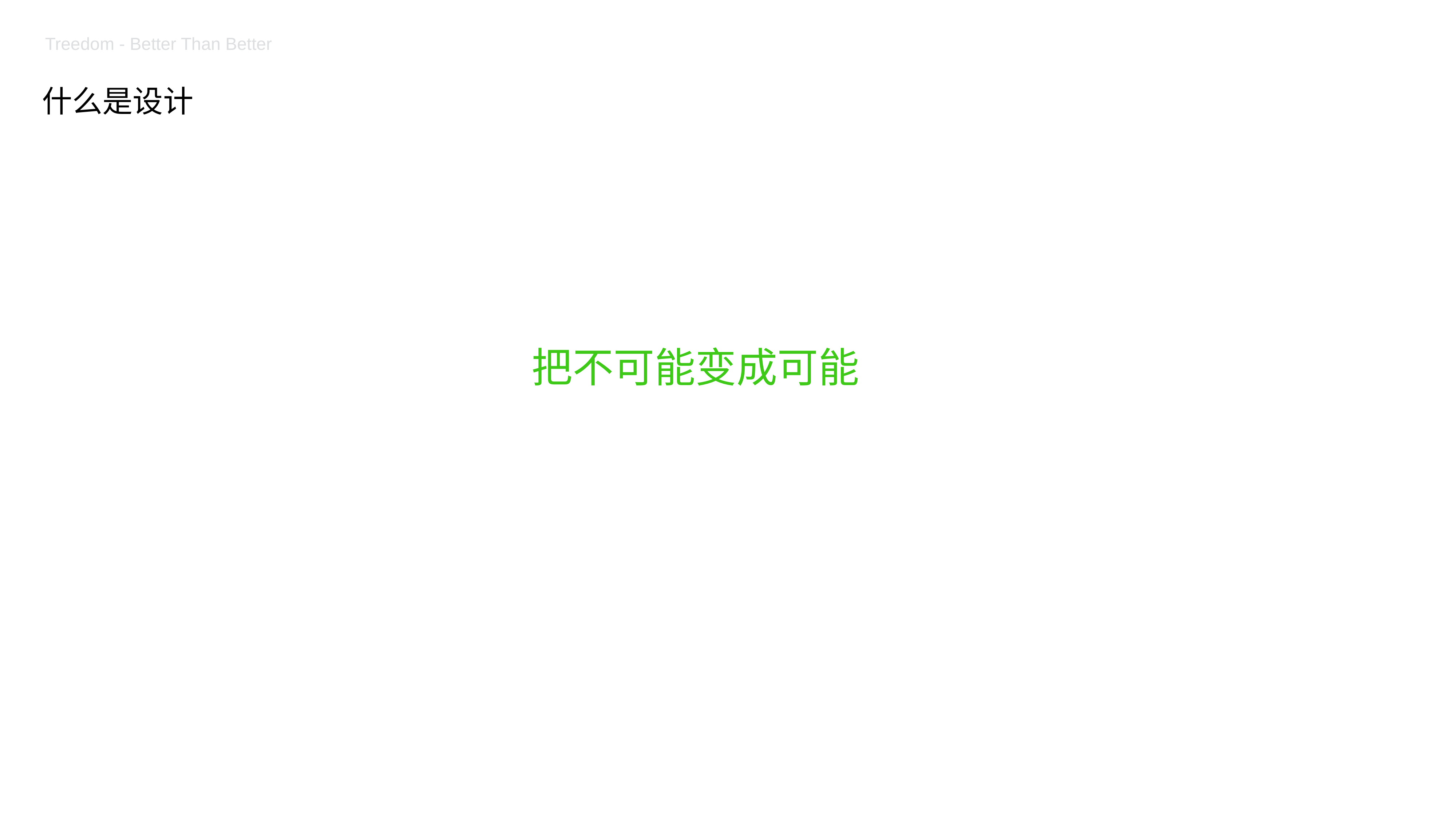

Treedom - Better Than Better
什么是设计
把不可能变成可能